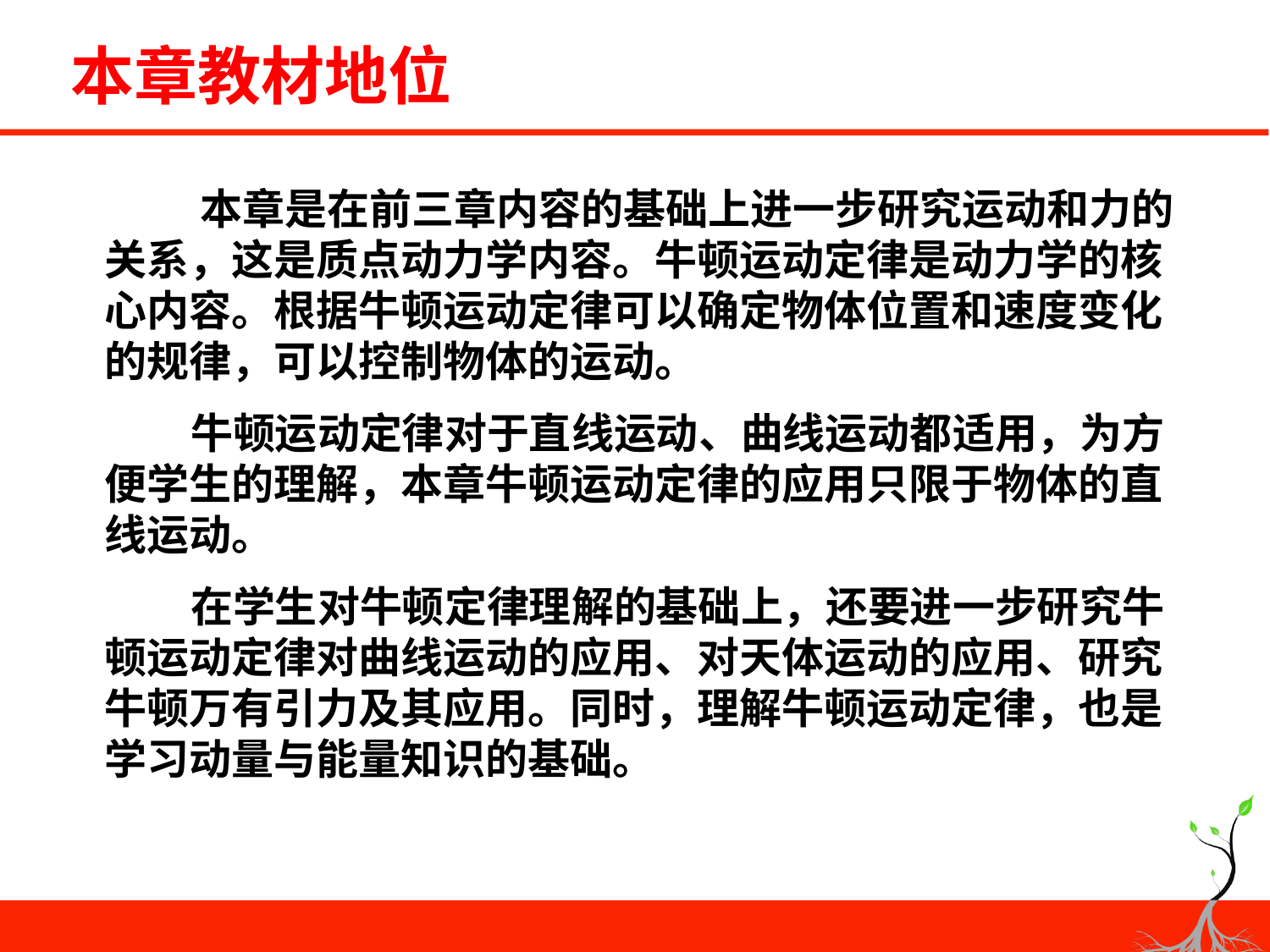

# 本章教材地位
         本章是在前三章内容的基础上进一步研究运动和力的关系，这是质点动力学内容。牛顿运动定律是动力学的核心内容。根据牛顿运动定律可以确定物体位置和速度变化的规律，可以控制物体的运动。
        牛顿运动定律对于直线运动、曲线运动都适用，为方便学生的理解，本章牛顿运动定律的应用只限于物体的直线运动。
        在学生对牛顿定律理解的基础上，还要进一步研究牛顿运动定律对曲线运动的应用、对天体运动的应用、研究牛顿万有引力及其应用。同时，理解牛顿运动定律，也是学习动量与能量知识的基础。